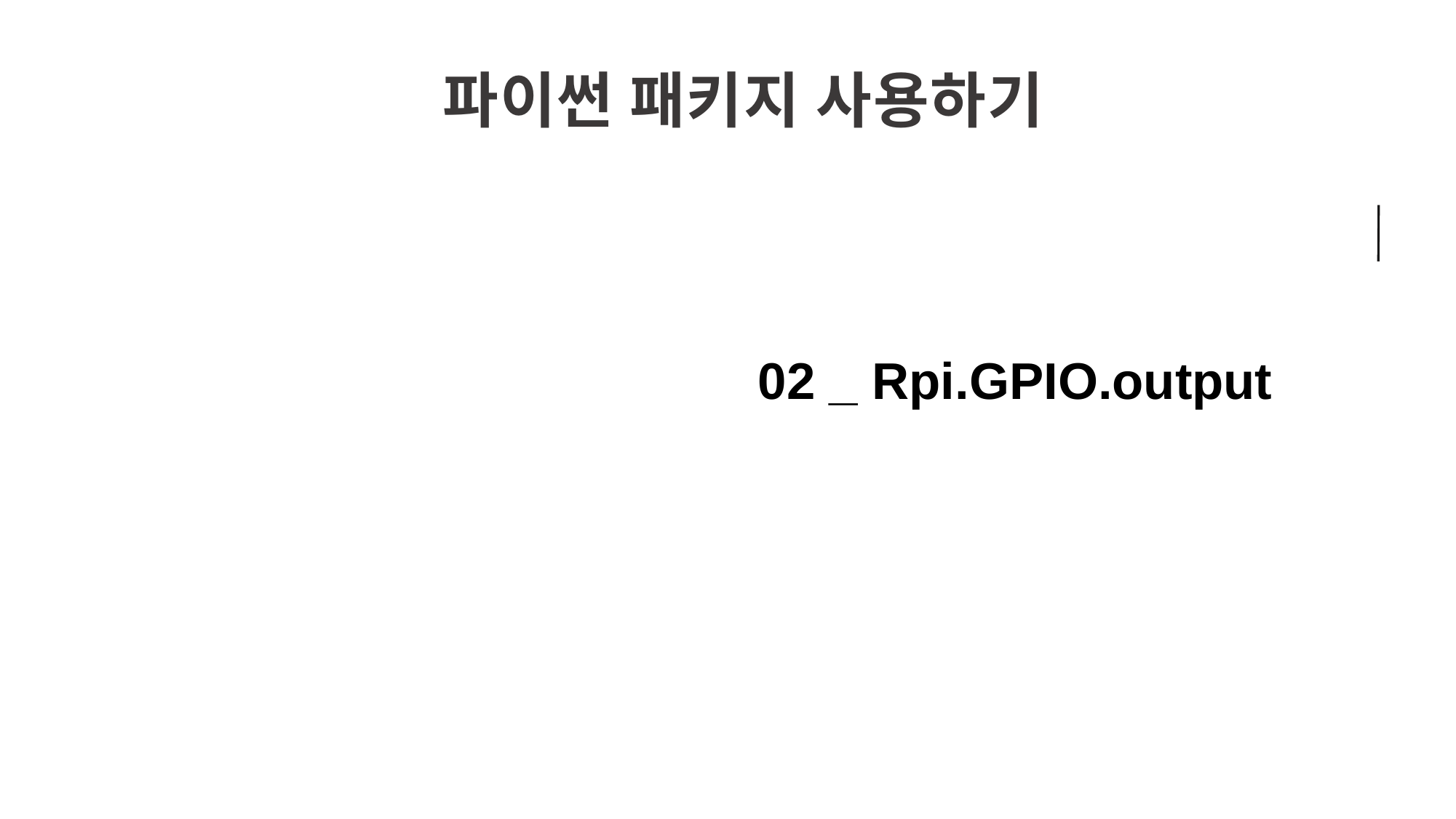

파이썬 패키지 사용하기
14
02 _ Rpi.GPIO.output